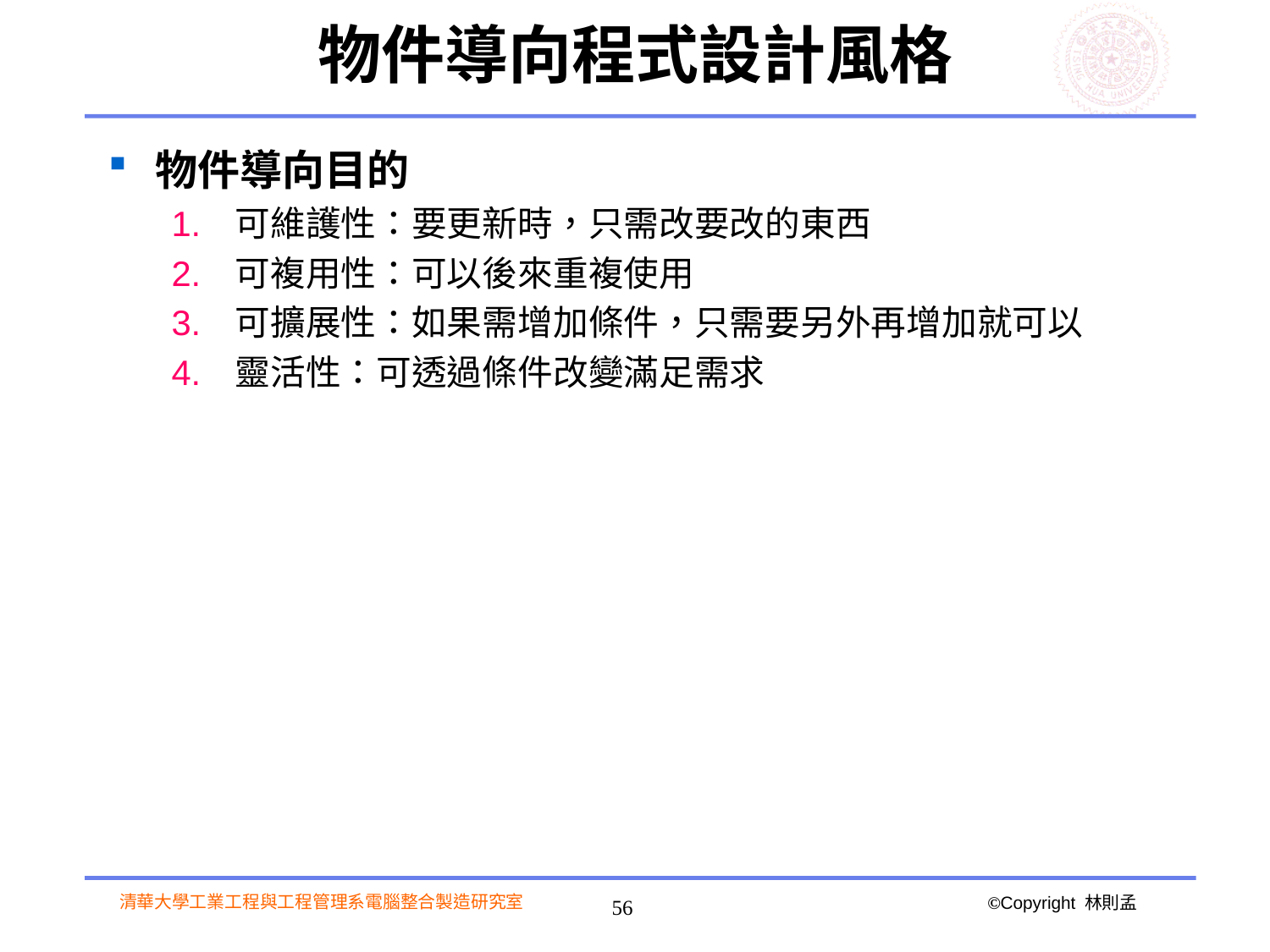

# 物件導向程式設計風格
物件導向目的
可維護性：要更新時，只需改要改的東西
可複用性：可以後來重複使用
可擴展性：如果需增加條件，只需要另外再增加就可以
靈活性：可透過條件改變滿足需求